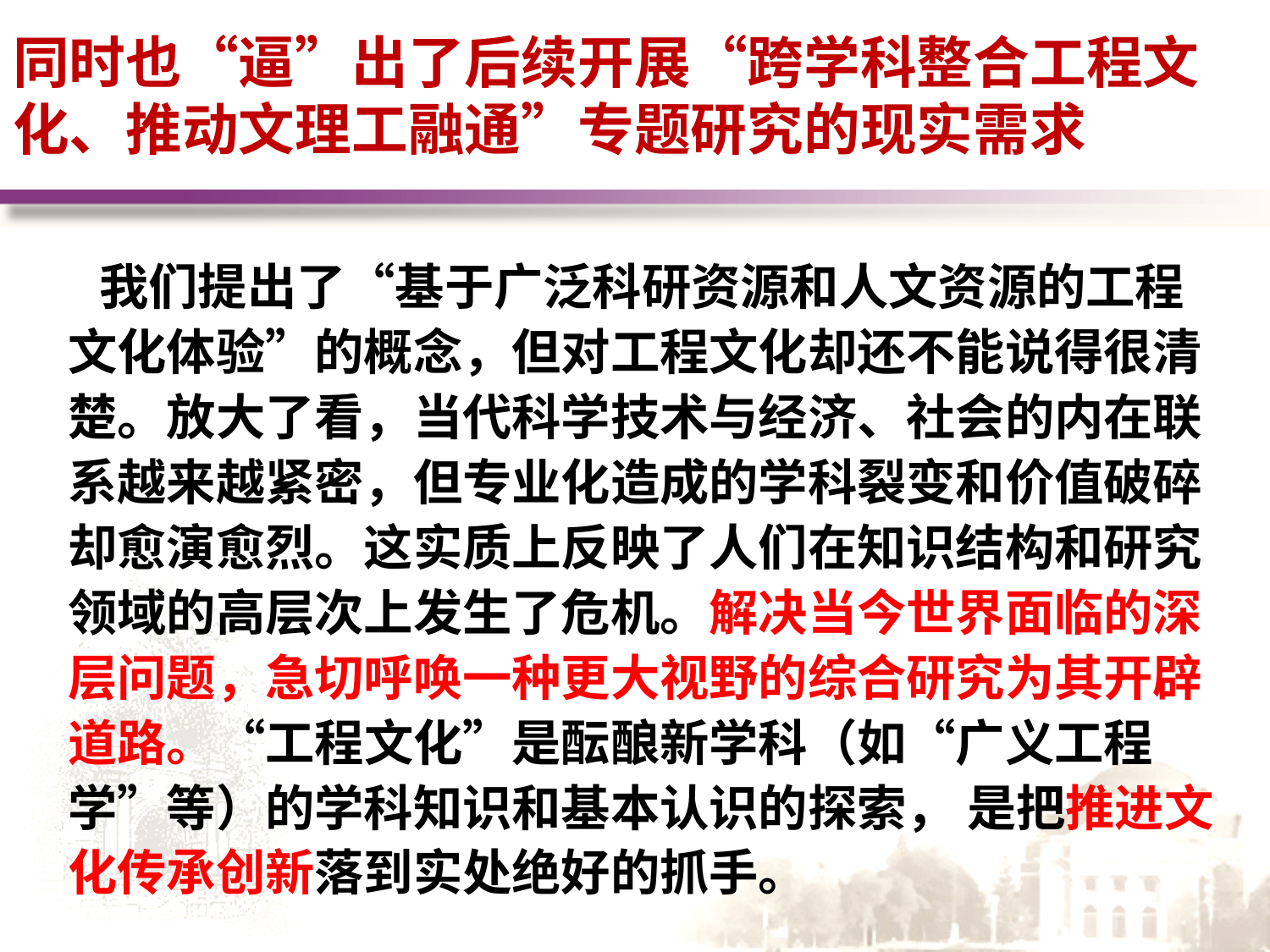

# 同时也“逼”出了后续开展“跨学科整合工程文化、推动文理工融通”专题研究的现实需求
      我们提出了“基于广泛科研资源和人文资源的工程文化体验”的概念，但对工程文化却还不能说得很清楚。放大了看，当代科学技术与经济、社会的内在联系越来越紧密，但专业化造成的学科裂变和价值破碎却愈演愈烈。这实质上反映了人们在知识结构和研究领域的高层次上发生了危机。解决当今世界面临的深层问题，急切呼唤一种更大视野的综合研究为其开辟道路。“工程文化”是酝酿新学科（如“广义工程学”等）的学科知识和基本认识的探索， 是把推进文化传承创新落到实处绝好的抓手。